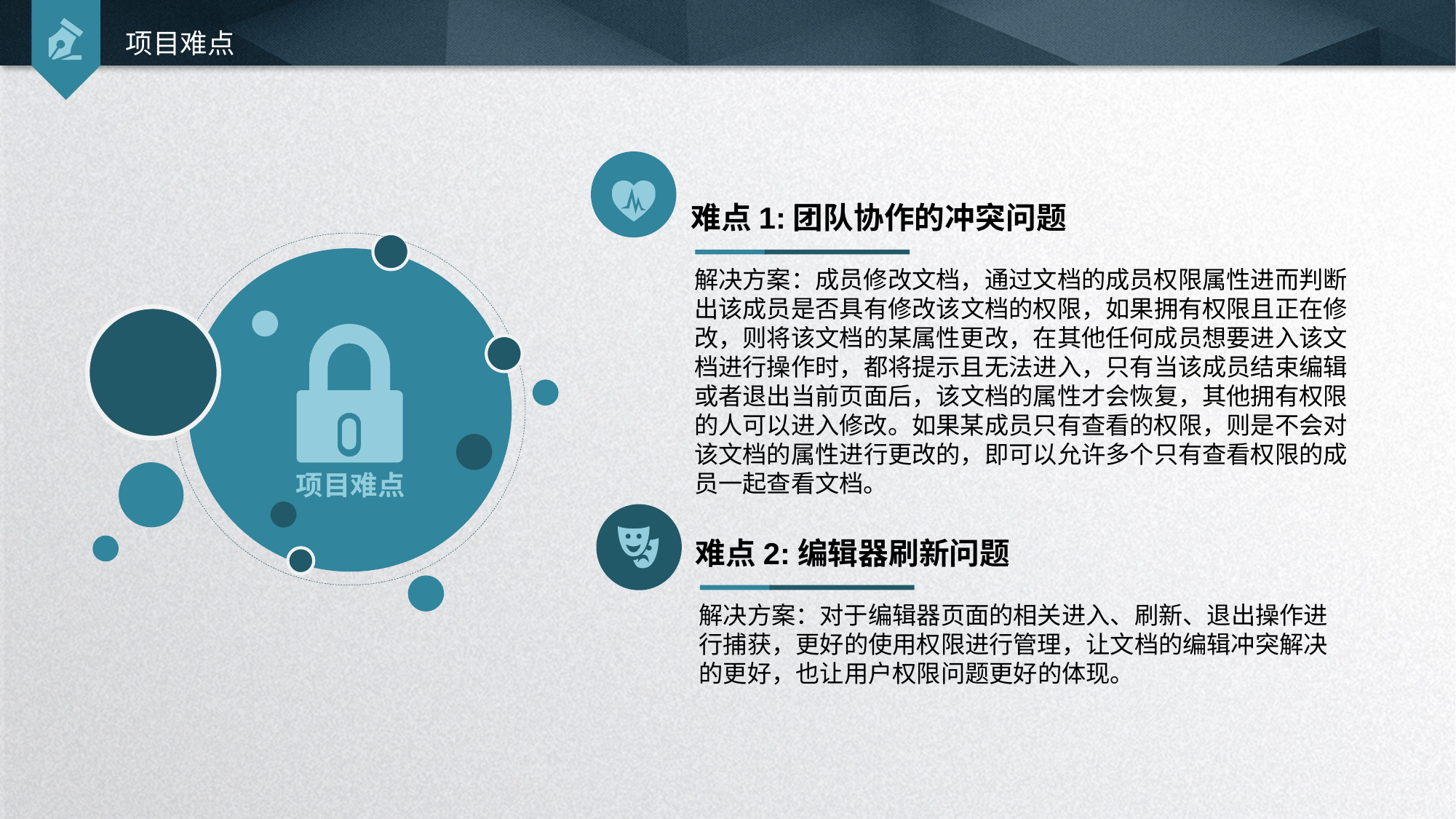

项目难点

难点1:团队协作的冲突问题

解决方案：成员修改文档，通过文档的成员权限属性进而判断出该成员是否具有修改该文档的权限，如果拥有权限且正在修改，则将该文档的某属性更改，在其他任何成员想要进入该文档进行操作时，都将提示且无法进入，只有当该成员结束编辑或者退出当前页面后，该文档的属性才会恢复，其他拥有权限的人可以进入修改。如果某成员只有查看的权限，则是不会对该文档的属性进行更改的，即可以允许多个只有查看权限的成员一起查看文档。

项目难点

难点2:编辑器刷新问题

解决方案：对于编辑器页面的相关进入、刷新、退出操作进行捕获，更好的使用权限进行管理，让文档的编辑冲突解决的更好，也让用户权限问题更好的体现。

延时符